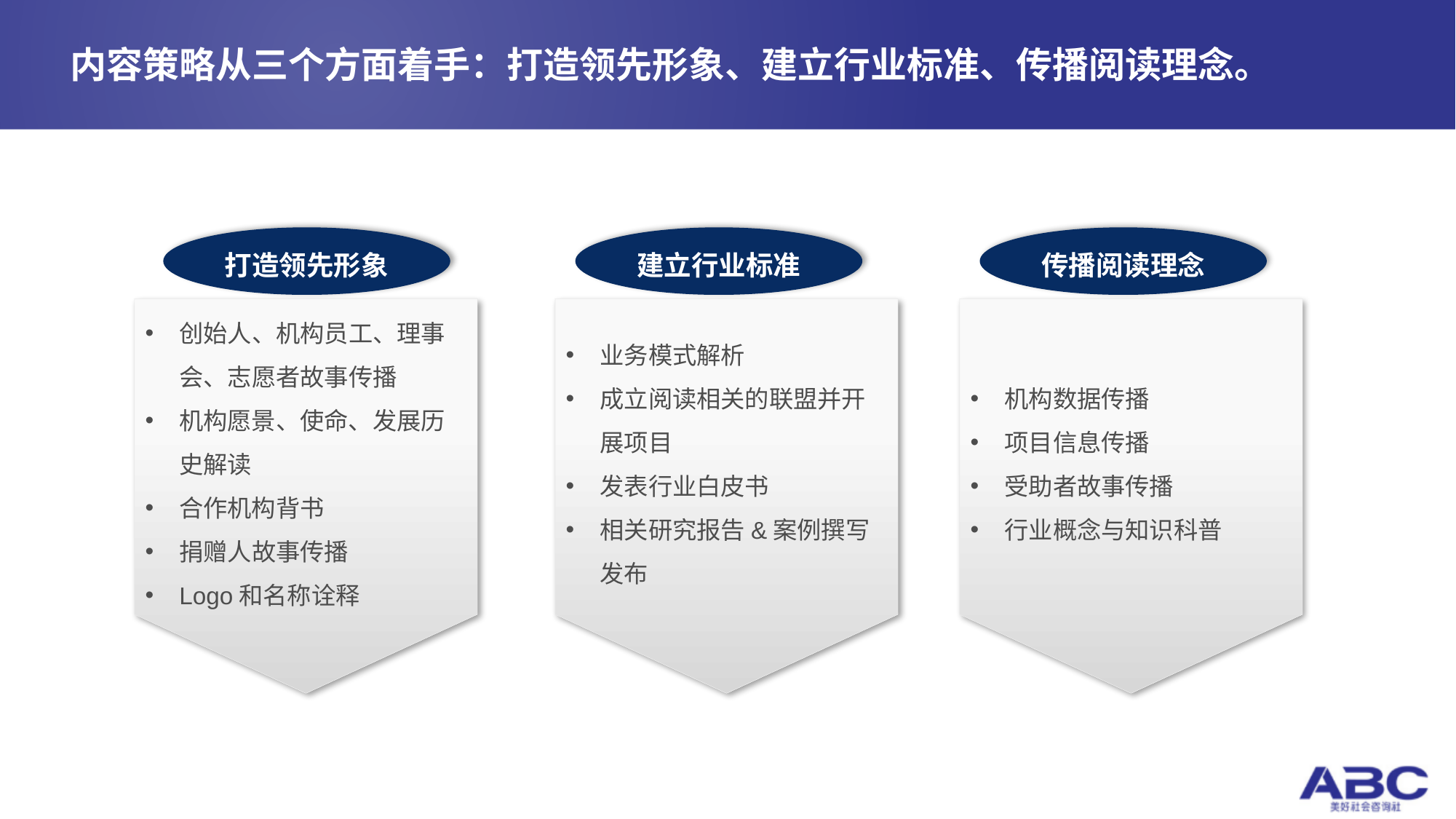

# 内容策略从三个方面着手：打造领先形象、建立行业标准、传播阅读理念。
打造领先形象
创始人、机构员工、理事会、志愿者故事传播
机构愿景、使命、发展历史解读
合作机构背书
捐赠人故事传播
Logo和名称诠释
建立行业标准
业务模式解析
成立阅读相关的联盟并开展项目
发表行业白皮书
相关研究报告&案例撰写发布
传播阅读理念
机构数据传播
项目信息传播
受助者故事传播
行业概念与知识科普